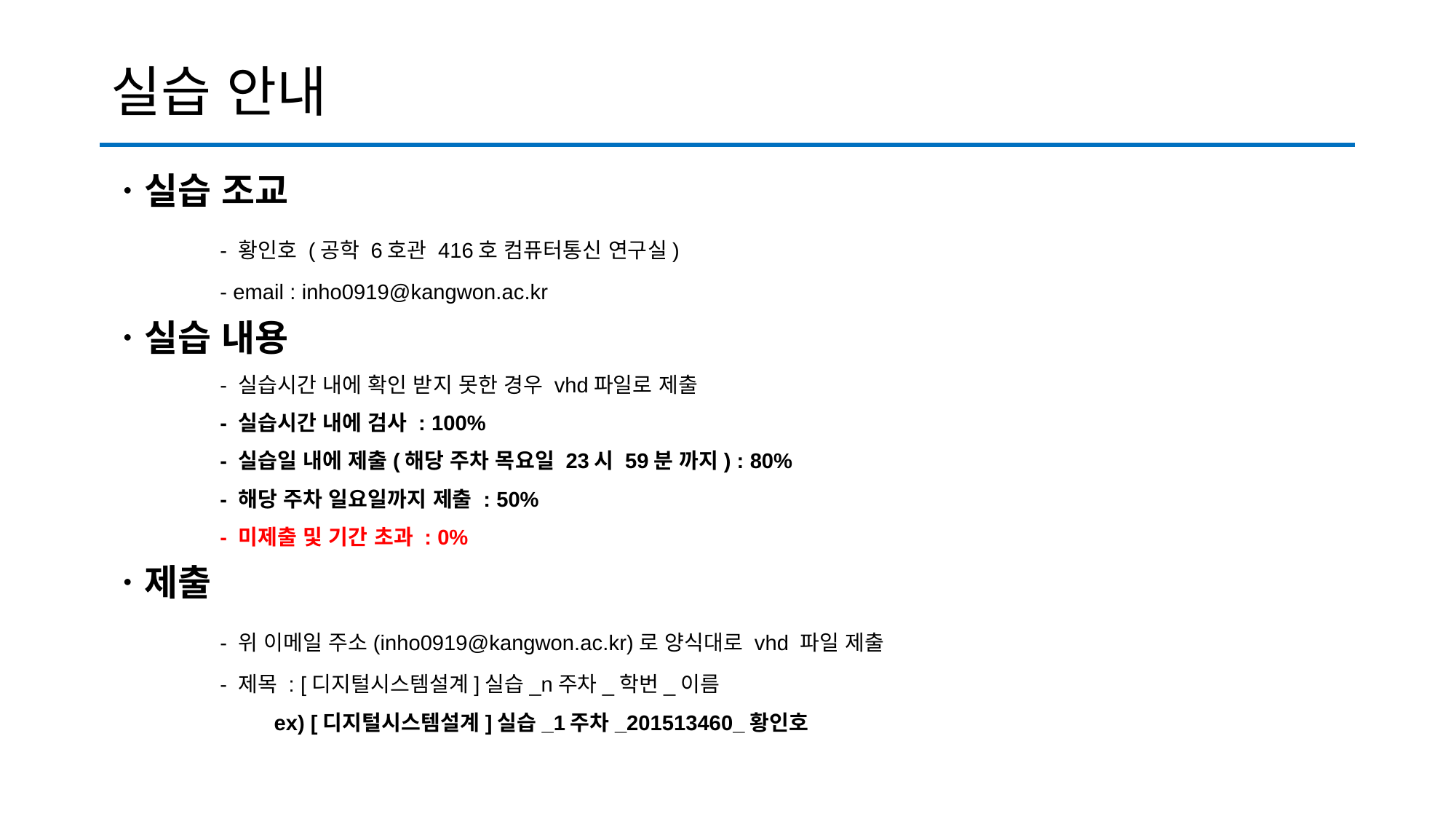

# 실습 안내
ㆍ실습 조교
	- 황인호 (공학 6호관 416호 컴퓨터통신 연구실)
	- email : inho0919@kangwon.ac.kr
ㆍ실습 내용
	- 실습시간 내에 확인 받지 못한 경우 vhd파일로 제출
	- 실습시간 내에 검사 : 100%
	- 실습일 내에 제출(해당 주차 목요일 23시 59분 까지) : 80%
	- 해당 주차 일요일까지 제출 : 50%
	- 미제출 및 기간 초과 : 0%
ㆍ제출
	- 위 이메일 주소(inho0919@kangwon.ac.kr)로 양식대로 vhd 파일 제출
	- 제목 : [디지털시스템설계]실습_n주차_학번_이름
	         ex) [디지털시스템설계]실습_1주차_201513460_황인호